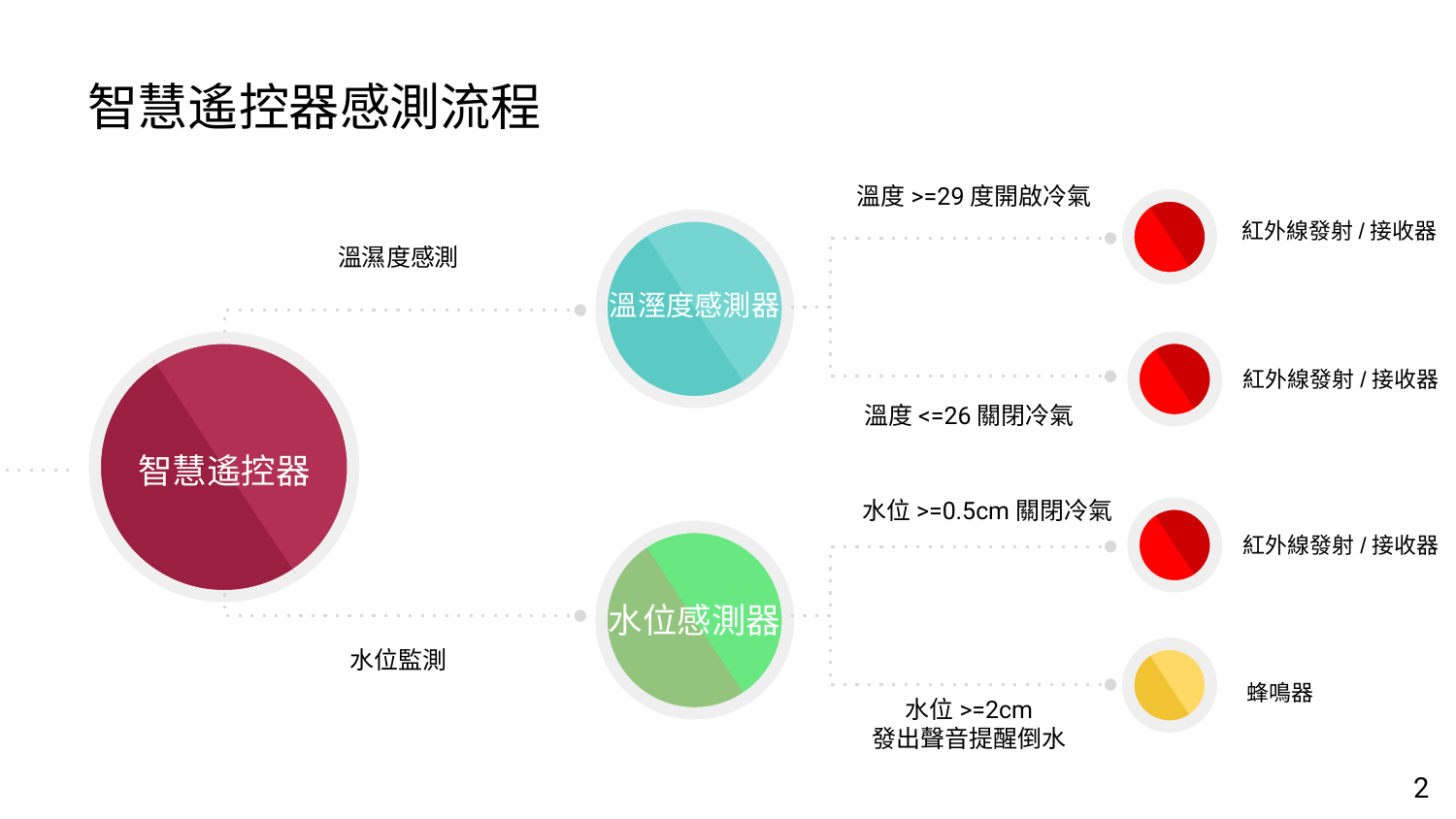

# 智慧遙控器感測流程
溫度>=29度開啟冷氣

紅外線發射/接收器
溫濕度感測

溫溼度感測器

紅外線發射/接收器
B
溫度<=26關閉冷氣
智慧遙控器
水位>=0.5cm關閉冷氣

紅外線發射/接收器
A

水位感測器

水位監測

蜂鳴器
水位>=2cm
發出聲音提醒倒水
2